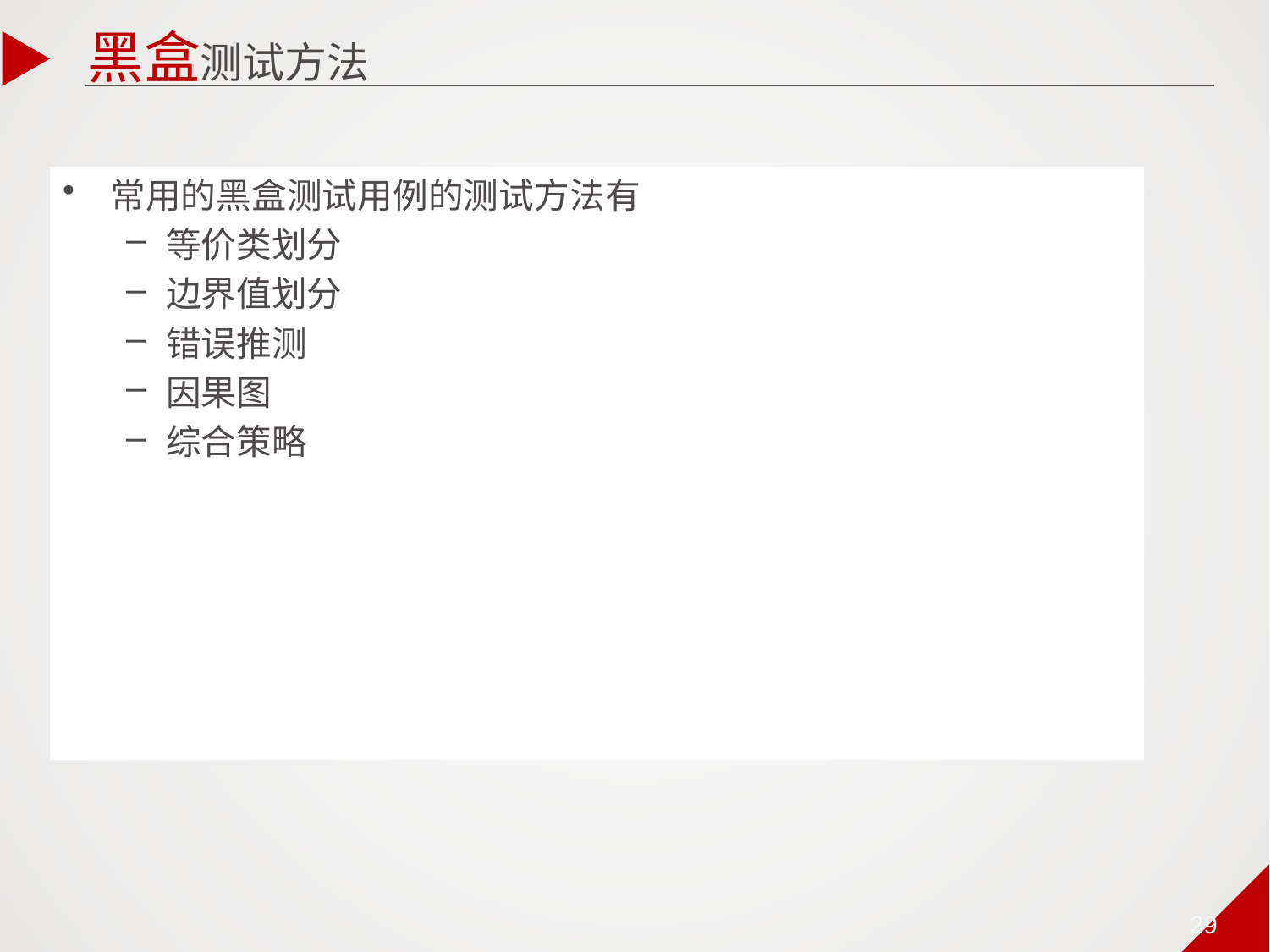

黑盒测试方法

常用的黑盒测试用例的测试方法有
等价类划分
边界值划分
错误推测
因果图
综合策略